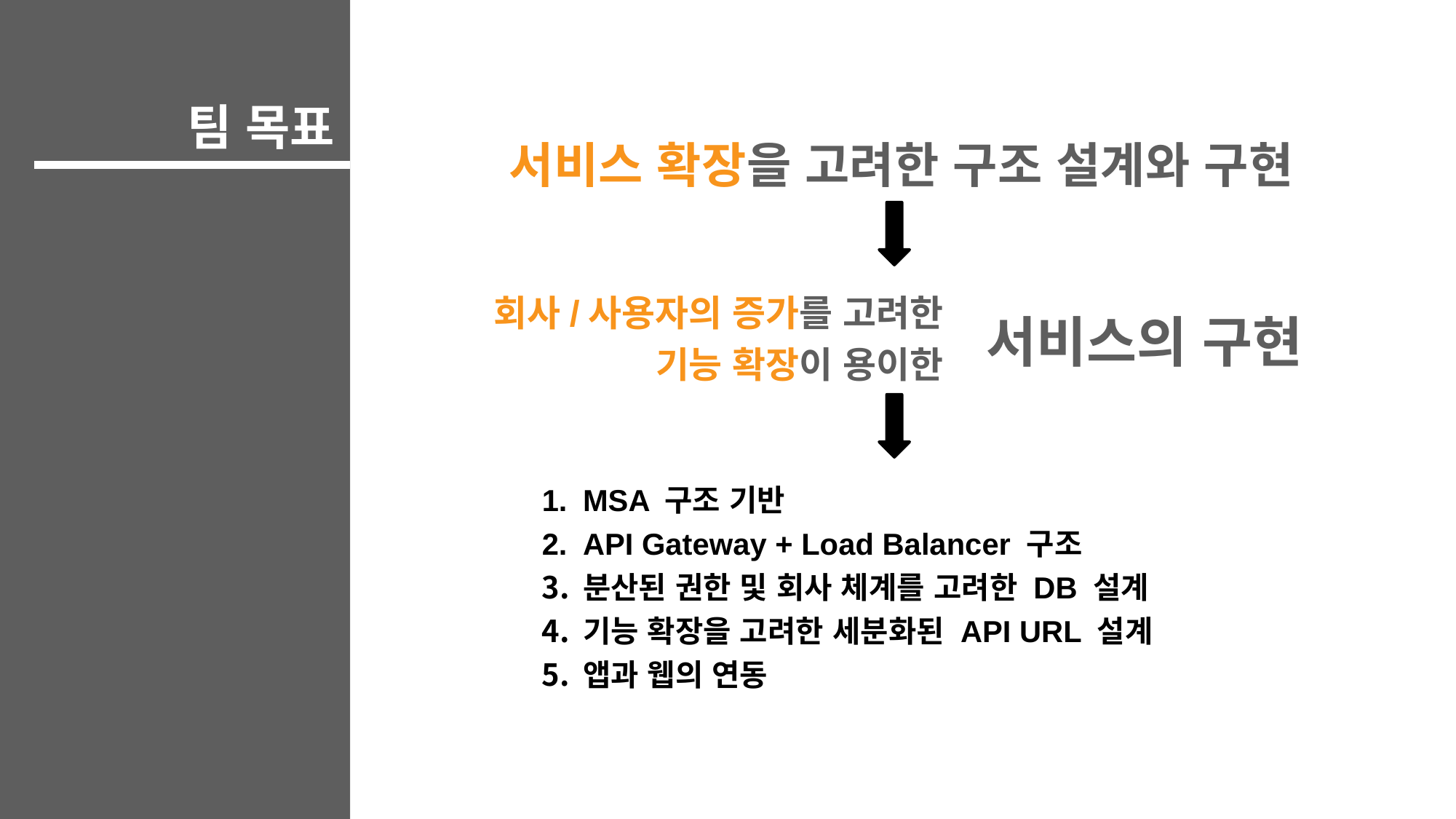

팀 목표
서비스 확장을 고려한 구조 설계와 구현

회사/사용자의 증가를 고려한
기능 확장이 용이한
서비스의 구현

MSA 구조 기반
API Gateway + Load Balancer 구조
분산된 권한 및 회사 체계를 고려한 DB 설계
기능 확장을 고려한 세분화된 API URL 설계
앱과 웹의 연동